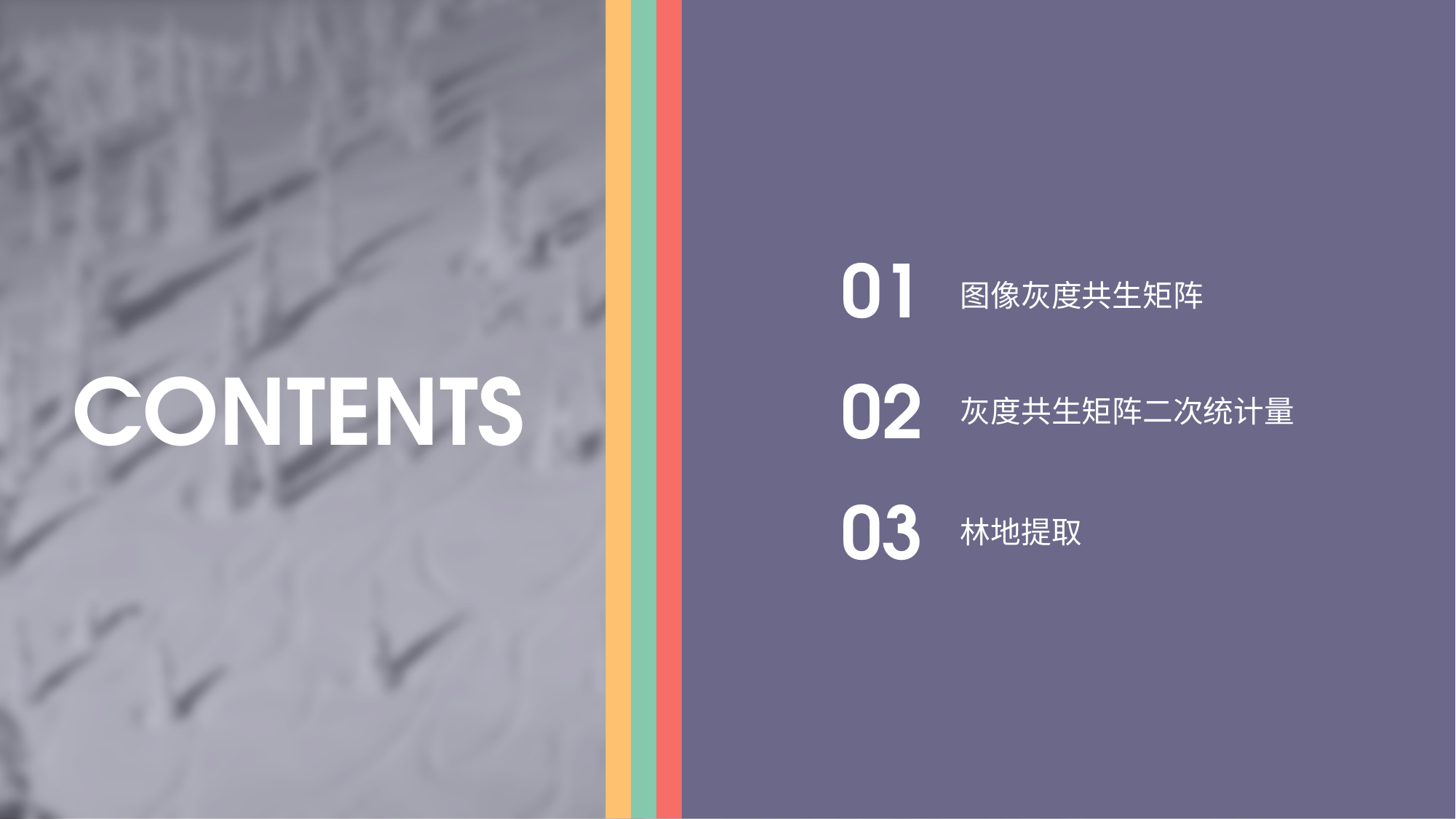

01
图像灰度共生矩阵
CONTENTS
02
灰度共生矩阵二次统计量
03
林地提取